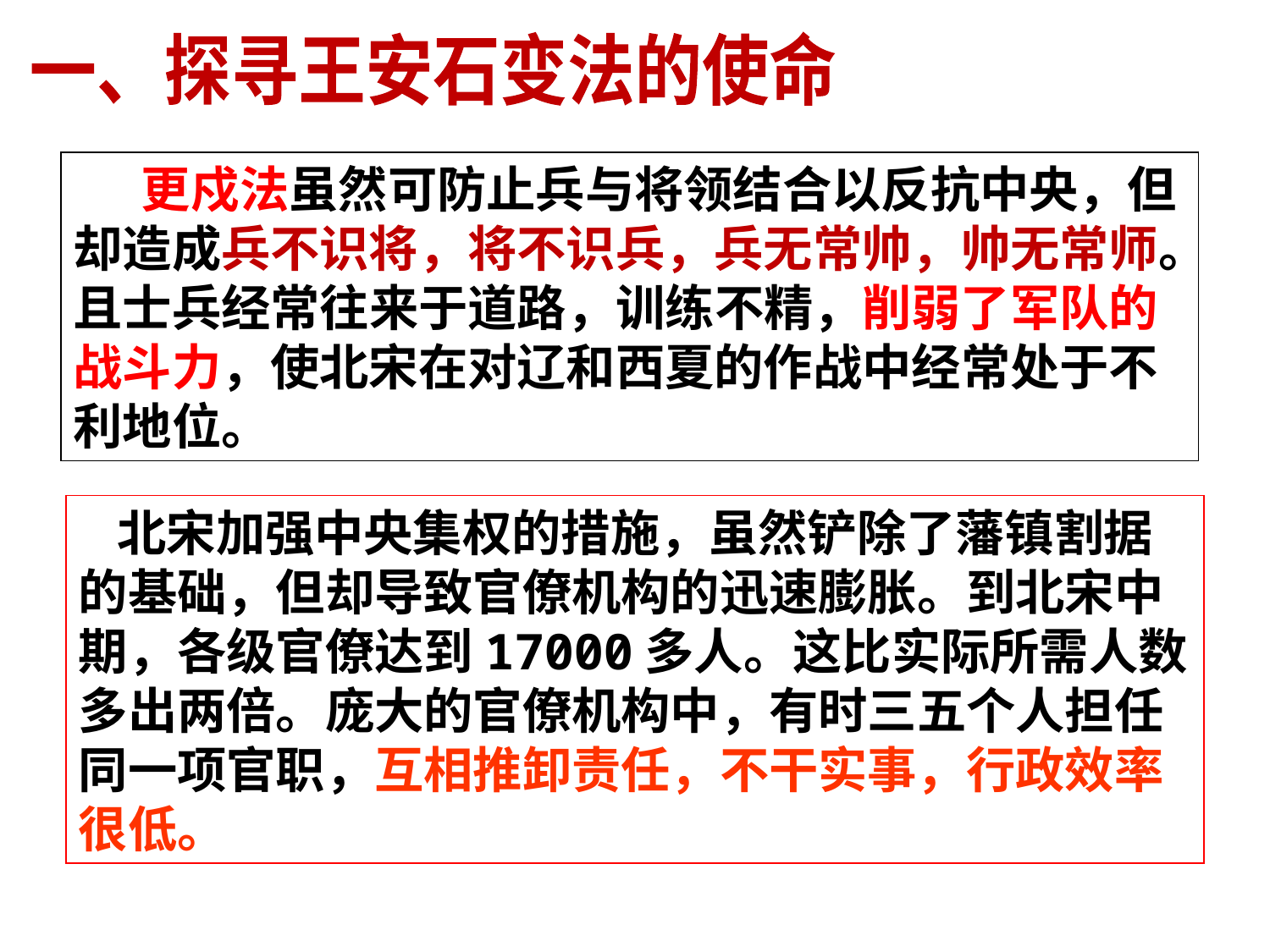

一、探寻王安石变法的使命
     更戍法虽然可防止兵与将领结合以反抗中央，但却造成兵不识将，将不识兵，兵无常帅，帅无常师。且士兵经常往来于道路，训练不精，削弱了军队的战斗力，使北宋在对辽和西夏的作战中经常处于不利地位。
   北宋加强中央集权的措施，虽然铲除了藩镇割据的基础，但却导致官僚机构的迅速膨胀。到北宋中期，各级官僚达到17000多人。这比实际所需人数多出两倍。庞大的官僚机构中，有时三五个人担任同一项官职，互相推卸责任，不干实事，行政效率很低。